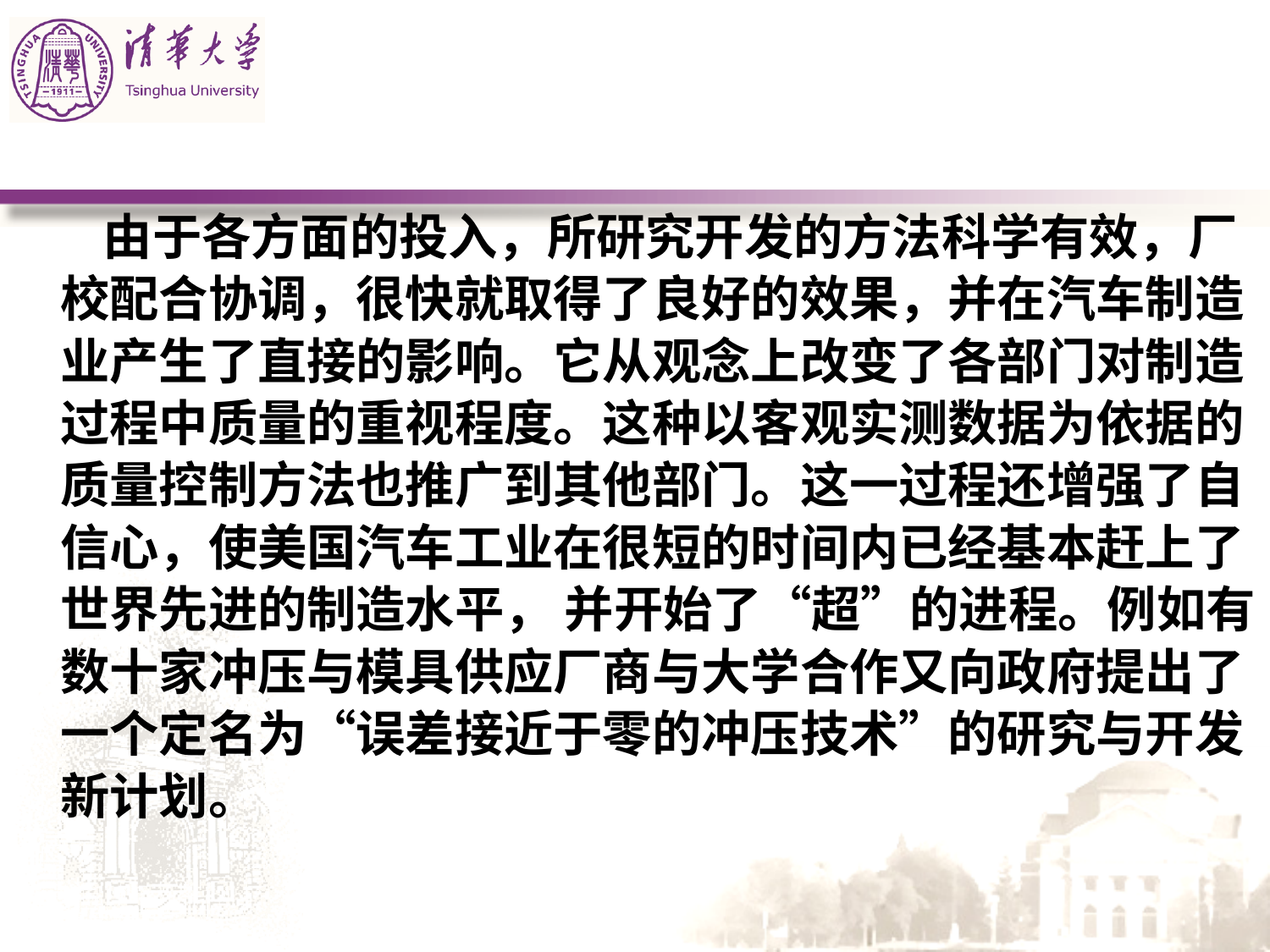

#
       由于各方面的投入，所研究开发的方法科学有效，厂校配合协调，很快就取得了良好的效果，并在汽车制造业产生了直接的影响。它从观念上改变了各部门对制造过程中质量的重视程度。这种以客观实测数据为依据的质量控制方法也推广到其他部门。这一过程还增强了自信心，使美国汽车工业在很短的时间内已经基本赶上了世界先进的制造水平， 并开始了“超”的进程。例如有数十家冲压与模具供应厂商与大学合作又向政府提出了一个定名为“误差接近于零的冲压技术”的研究与开发新计划。